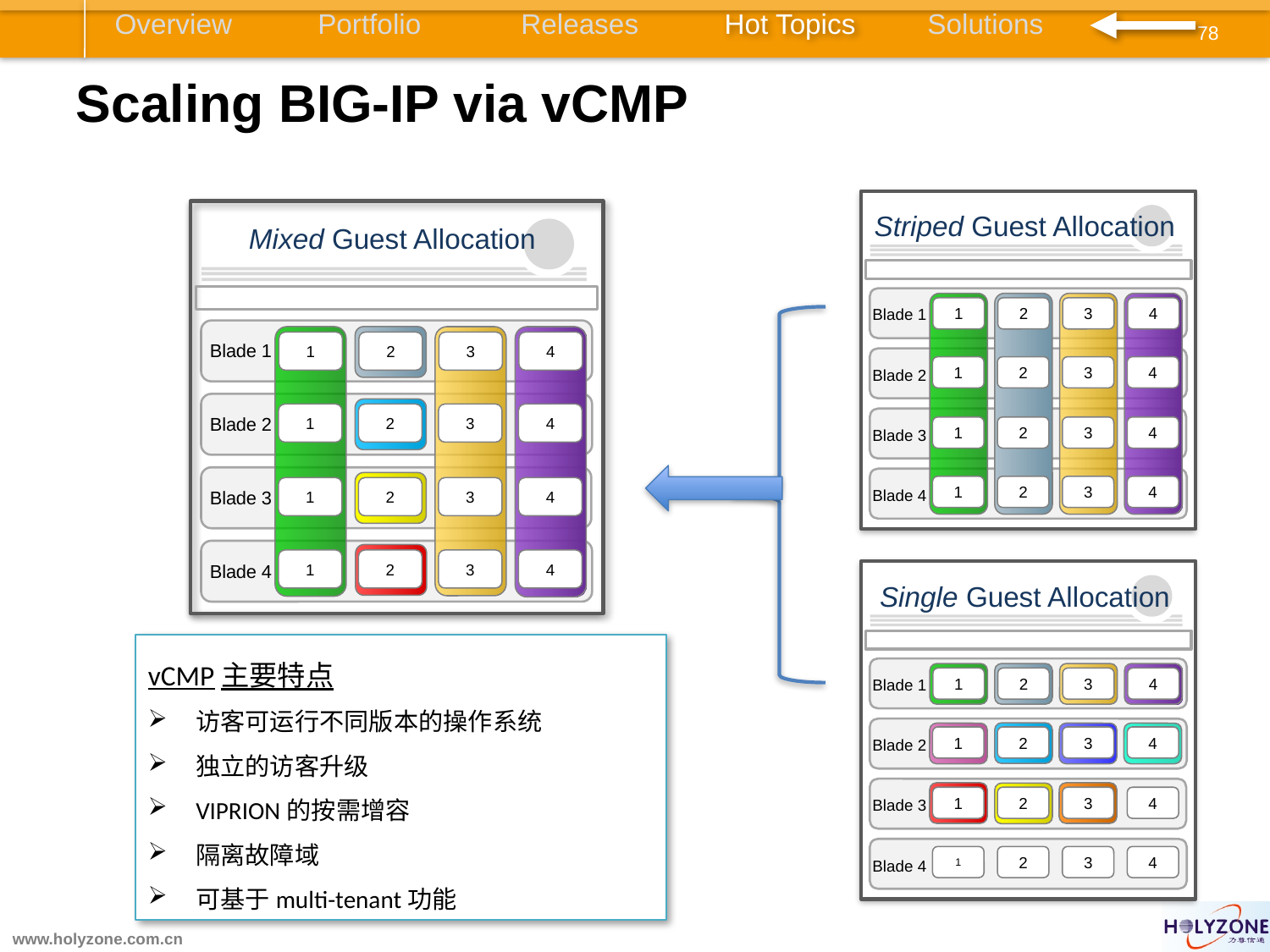

Scaling BIG-IP via vCMP

Striped Guest Allocation

1
2
3
4
Blade 1

1
2
3
4
Blade 2

1
2
3
4
Blade 3

1
2
3
4
Blade 4

Mixed Guest Allocation

1
2
3
4
Blade 1

1
2
3
4
Blade 2

1
2
3
4
Blade 3

1
2
3
4
Blade 4

Single Guest Allocation

1
2
3
4
Blade 1

1
2
3
4
Blade 2

1
2
3
4
Blade 3

1
2
3
4
Blade 4
vCMP主要特点
访客可运行不同版本的操作系统
独立的访客升级
VIPRION的按需增容
隔离故障域
可基于multi-tenant功能